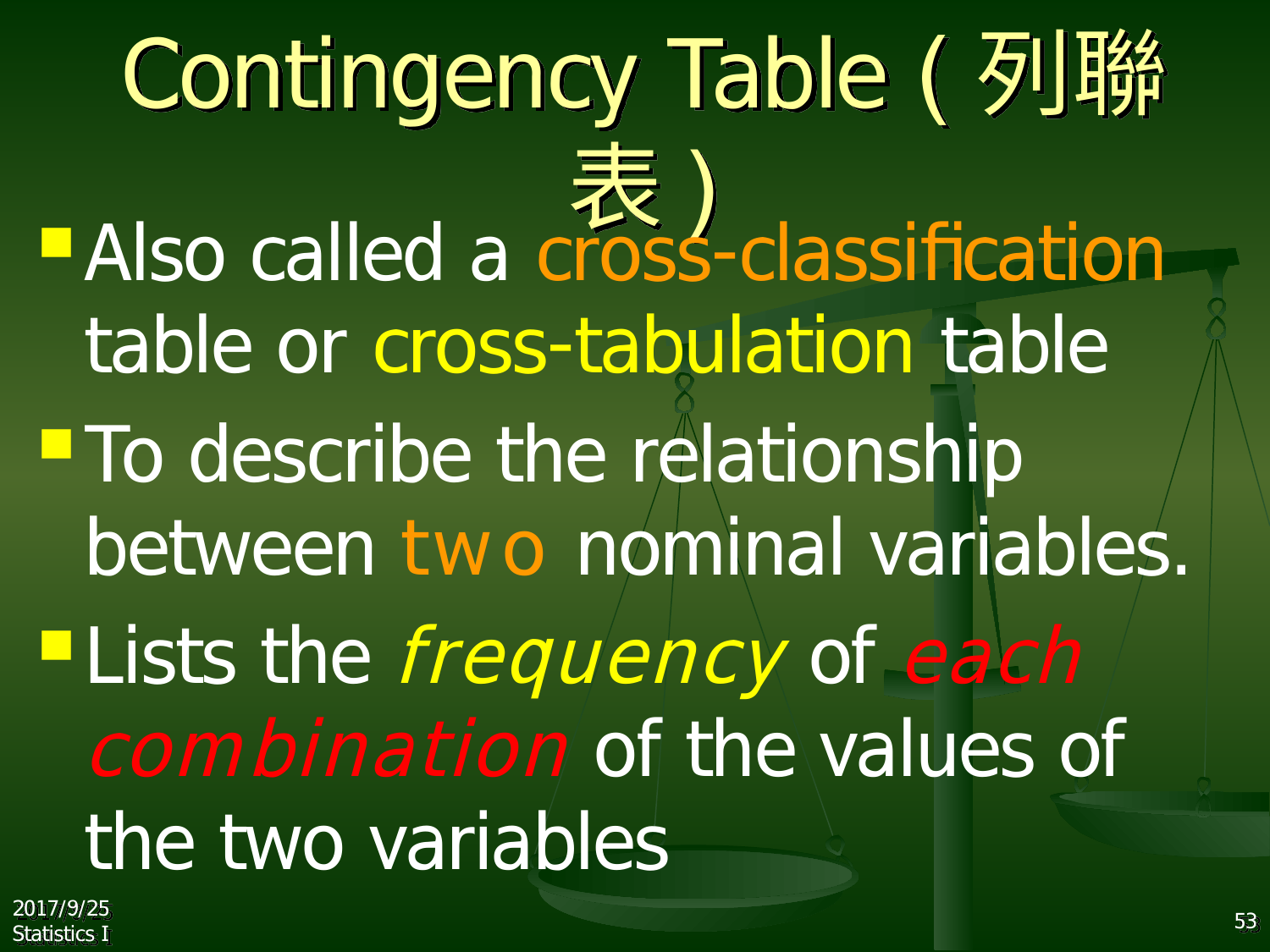

# Contingency Table (列聯表)
Also called a cross-classification table or cross-tabulation table
To describe the relationship between two nominal variables.
Lists the frequency of each combination of the values of the two variables
2017/9/25
Statistics I
53